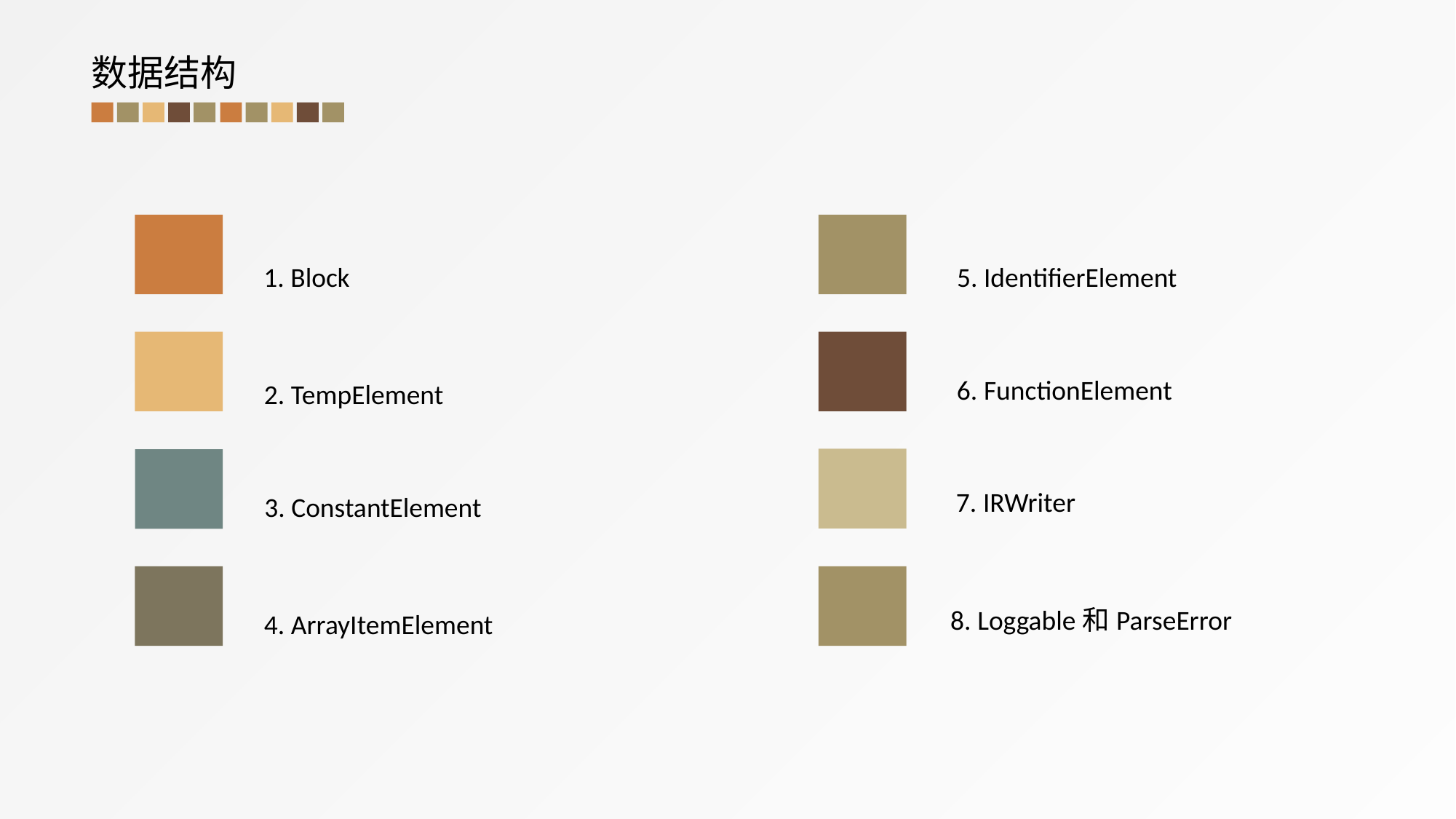

数据结构

1. Block
5. IdentifierElement

6. FunctionElement
2. TempElement

7. IRWriter
3. ConstantElement

8. Loggable和ParseError
4. ArrayItemElement